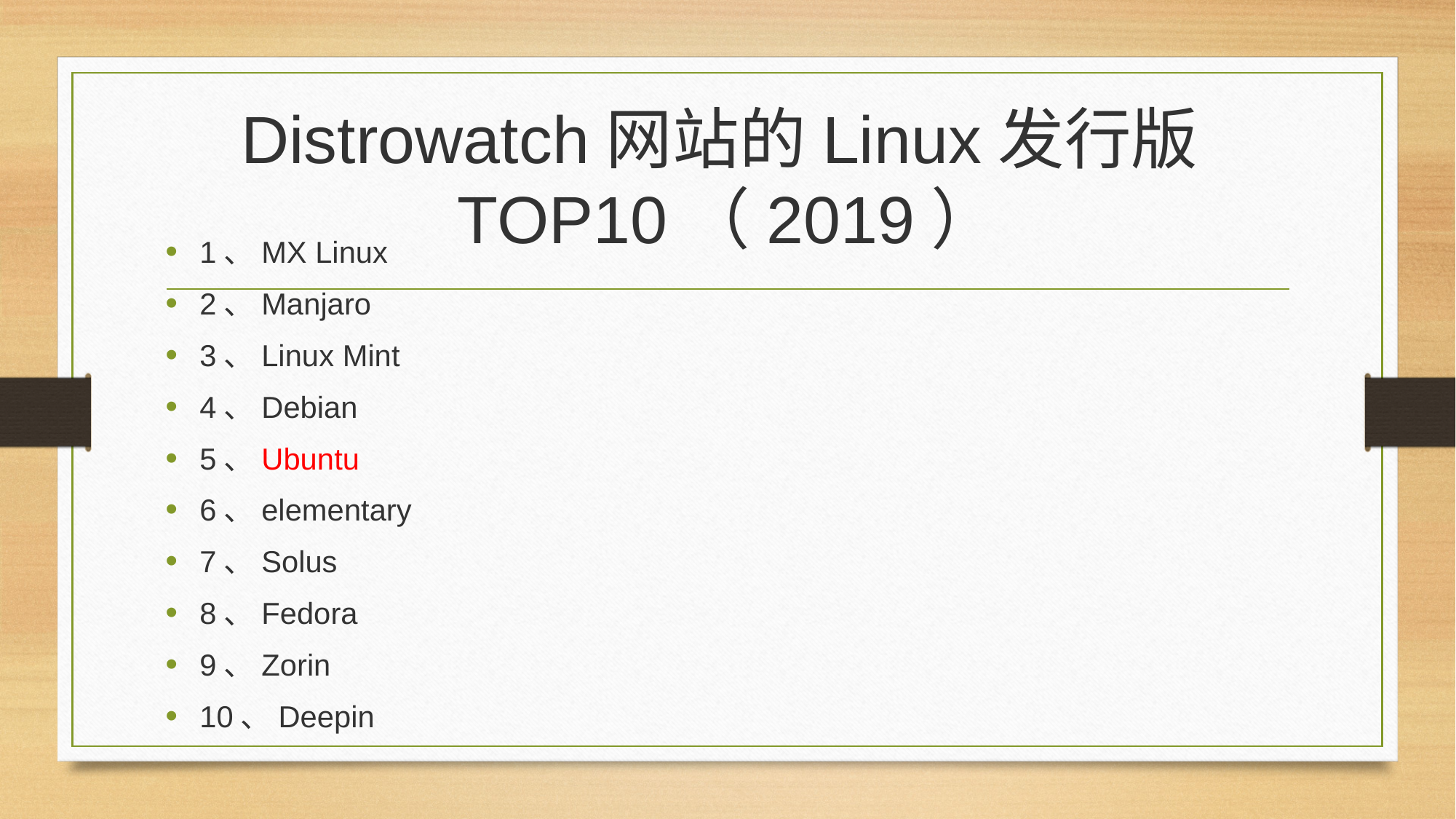

# Distrowatch网站的Linux发行版TOP10（2019）
1、MX Linux
2、Manjaro
3、Linux Mint
4、Debian
5、Ubuntu
6、elementary
7、Solus
8、Fedora
9、Zorin
10、Deepin